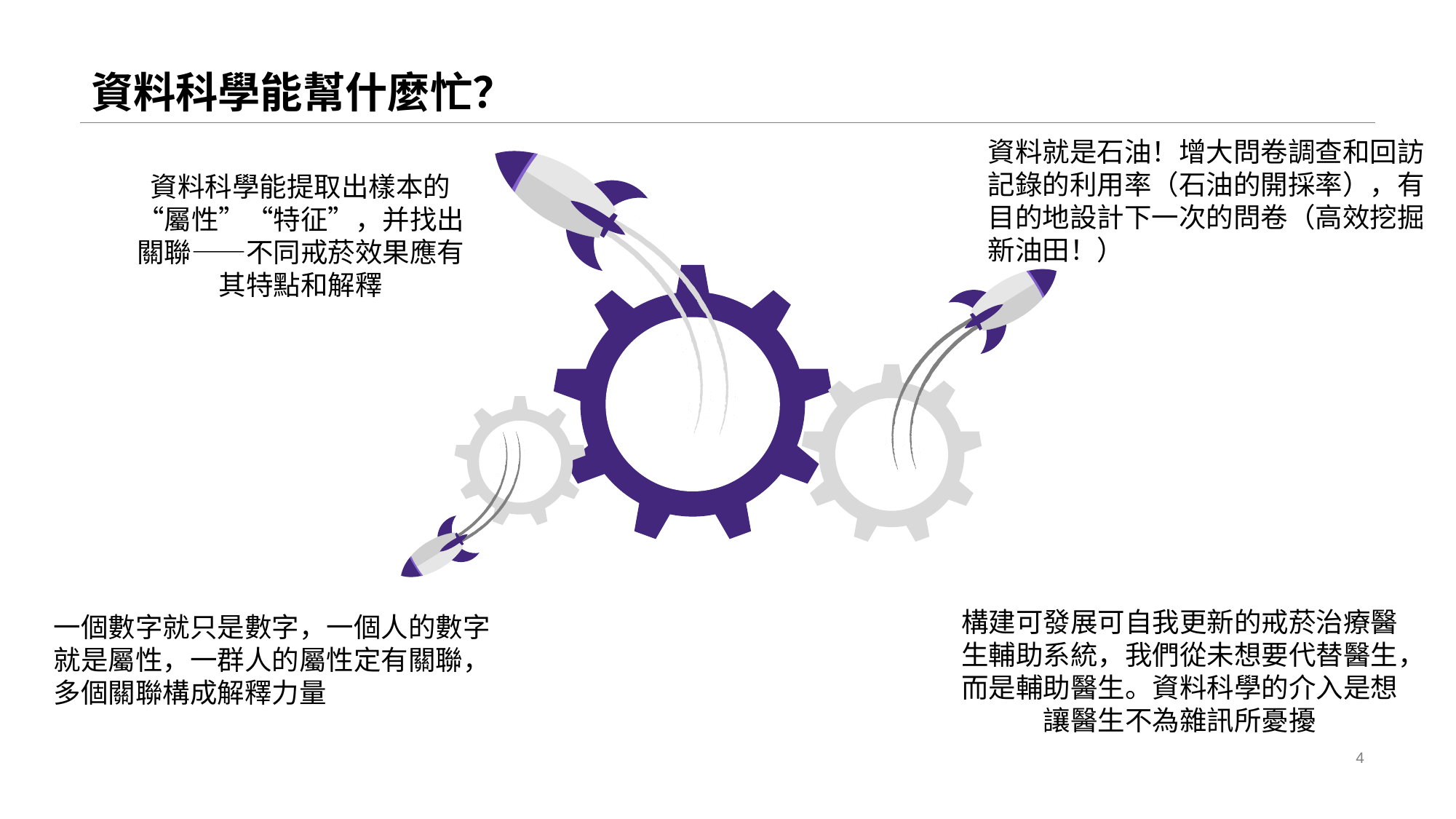

# 資料科學能幫什麼忙？
資料就是石油！增大問卷調查和回訪記錄的利用率（石油的開採率），有目的地設計下一次的問卷（高效挖掘新油田！）

資料科學能提取出樣本的“屬性”“特征”，并找出關聯——不同戒菸效果應有其特點和解釋
構建可發展可自我更新的戒菸治療醫生輔助系統，我們從未想要代替醫生，而是輔助醫生。資料科學的介入是想讓醫生不為雜訊所憂擾

一個數字就只是數字，一個人的數字就是屬性，一群人的屬性定有關聯，多個關聯構成解釋力量
4